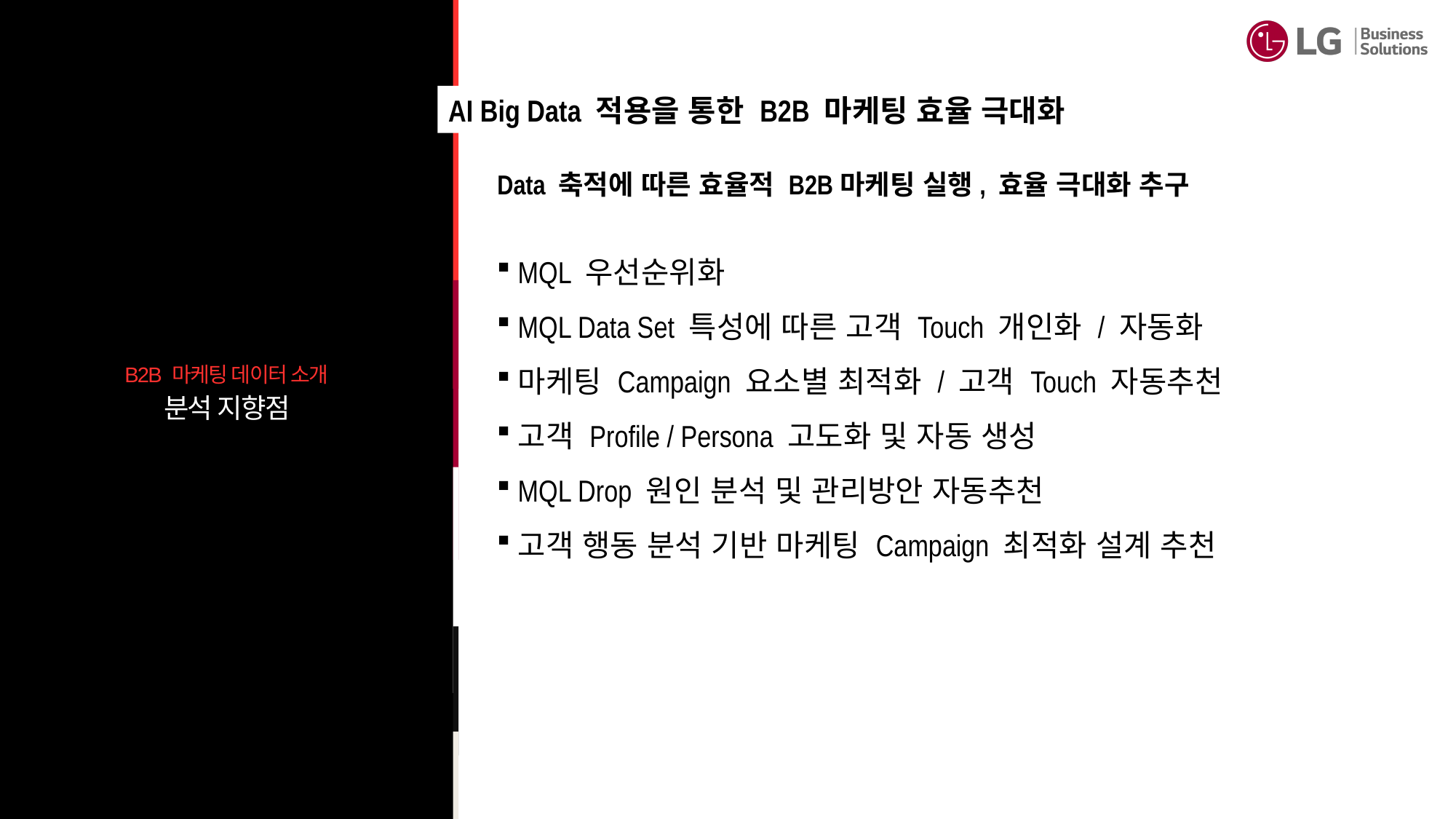

AI Big Data 적용을 통한 B2B 마케팅 효율 극대화
Data 축적에 따른 효율적 B2B마케팅 실행, 효율 극대화 추구
MQL 우선순위화
MQL Data Set 특성에 따른 고객 Touch 개인화 / 자동화
마케팅 Campaign 요소별 최적화 / 고객 Touch 자동추천
고객 Profile / Persona 고도화 및 자동 생성
MQL Drop 원인 분석 및 관리방안 자동추천
고객 행동 분석 기반 마케팅 Campaign 최적화 설계 추천
B2B 마케팅 데이터 소개
분석 지향점